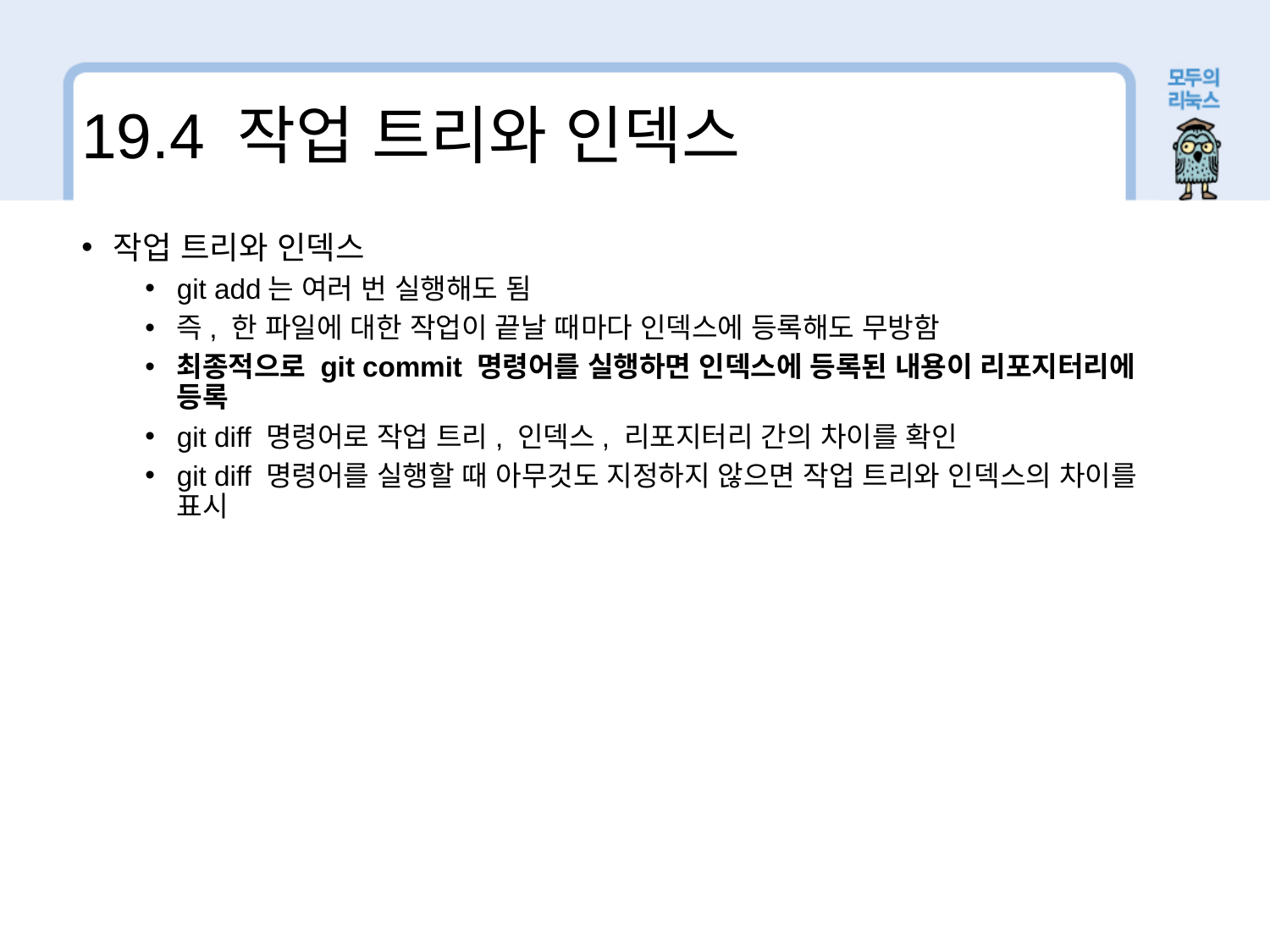

19.4 작업 트리와 인덱스
작업 트리와 인덱스
git add는 여러 번 실행해도 됨
즉, 한 파일에 대한 작업이 끝날 때마다 인덱스에 등록해도 무방함
최종적으로 git commit 명령어를 실행하면 인덱스에 등록된 내용이 리포지터리에 등록
git diff 명령어로 작업 트리, 인덱스, 리포지터리 간의 차이를 확인
git diff 명령어를 실행할 때 아무것도 지정하지 않으면 작업 트리와 인덱스의 차이를 표시